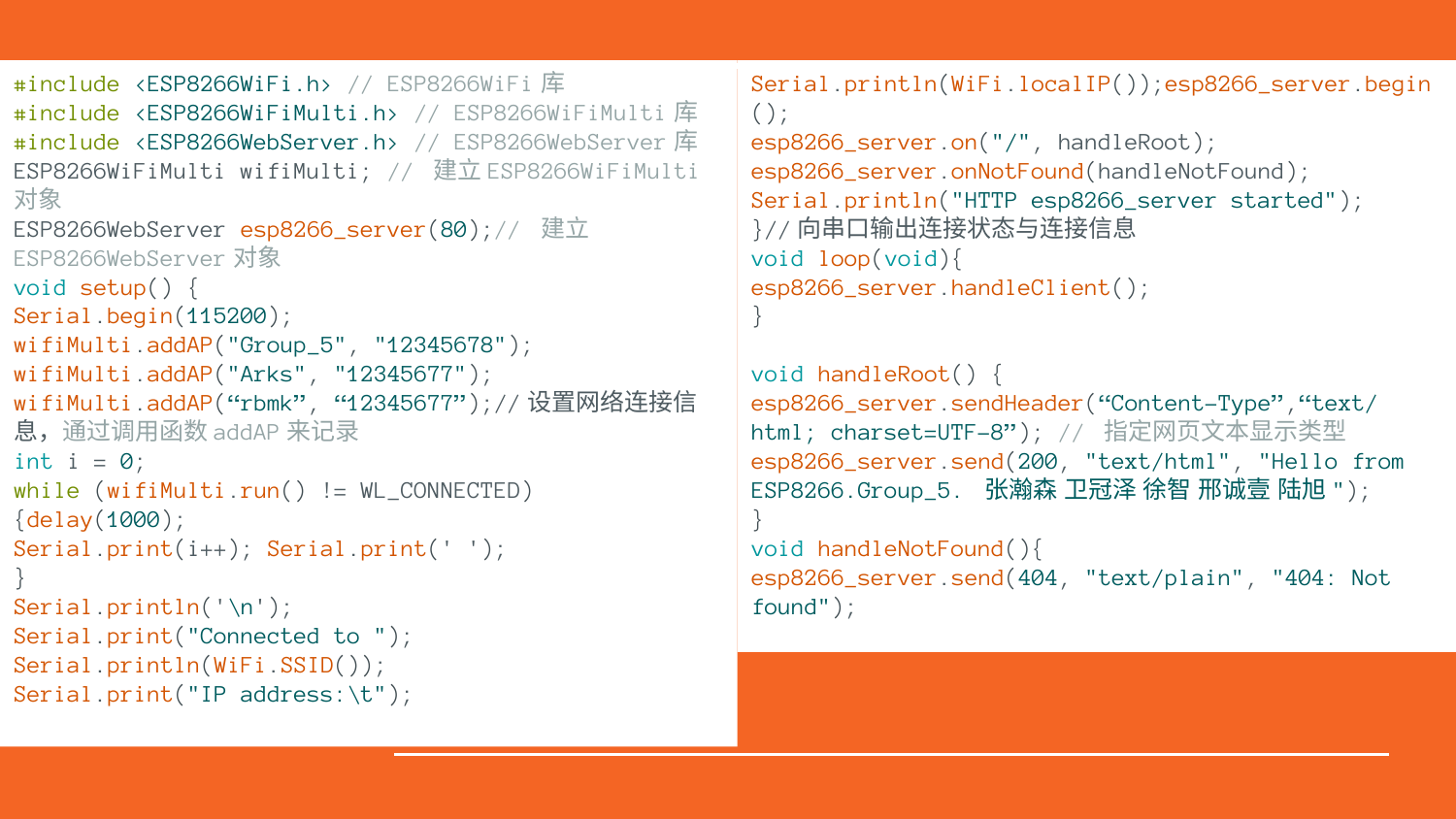

#include <ESP8266WiFi.h> // ESP8266WiFi库
#include <ESP8266WiFiMulti.h> // ESP8266WiFiMulti库
#include <ESP8266WebServer.h> // ESP8266WebServer库
ESP8266WiFiMulti wifiMulti; // 建立ESP8266WiFiMulti对象
ESP8266WebServer esp8266_server(80);// 建立ESP8266WebServer对象
void setup() {
Serial.begin(115200);
wifiMulti.addAP("Group_5", "12345678");
wifiMulti.addAP("Arks", "12345677");
wifiMulti.addAP(“rbmk”, “12345677”);//设置网络连接信息，通过调用函数addAP来记录
int i = 0;
while (wifiMulti.run() != WL_CONNECTED)
{delay(1000);
Serial.print(i++); Serial.print(' ');
}
Serial.println('\n');
Serial.print("Connected to ");
Serial.println(WiFi.SSID());
Serial.print("IP address:\t");

Serial.println(WiFi.localIP());esp8266_server.begin();
esp8266_server.on("/", handleRoot);
esp8266_server.onNotFound(handleNotFound);
Serial.println("HTTP esp8266_server started");
}//向串口输出连接状态与连接信息
void loop(void){
esp8266_server.handleClient();
}
void handleRoot() {
esp8266_server.sendHeader(“Content-Type”,“text/html; charset=UTF-8”); // 指定网页文本显示类型
esp8266_server.send(200, "text/html", "Hello from ESP8266.Group_5. 张瀚森 卫冠泽 徐智 邢诚壹 陆旭");
}
void handleNotFound(){
esp8266_server.send(404, "text/plain", "404: Not found");